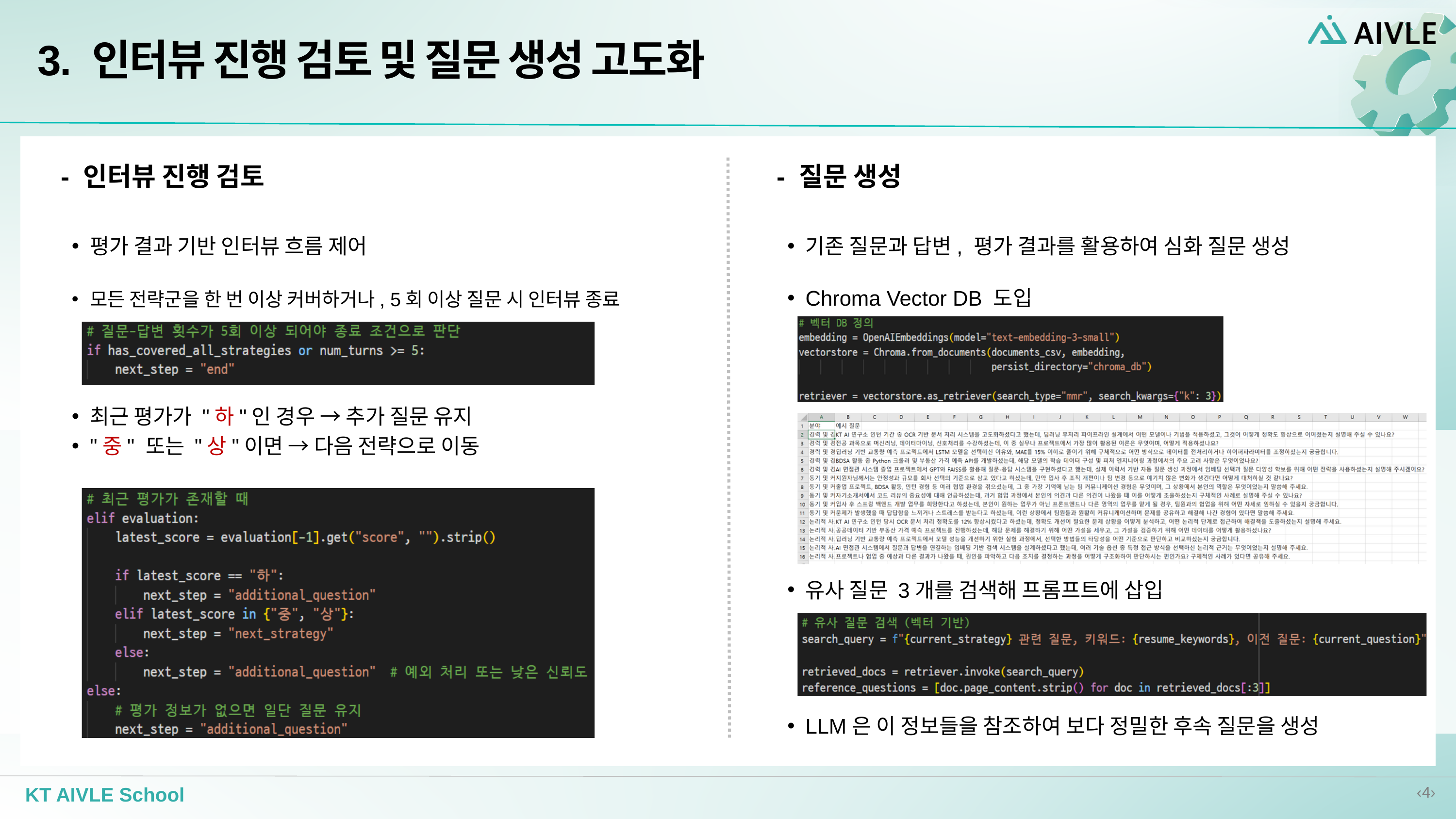

3. 인터뷰 진행 검토 및 질문 생성 고도화

 - 인터뷰 진행 검토

 - 질문 생성
평가 결과 기반 인터뷰 흐름 제어
기존 질문과 답변, 평가 결과를 활용하여 심화 질문 생성
모든 전략군을 한 번 이상 커버하거나, 5회 이상 질문 시 인터뷰 종료
Chroma Vector DB 도입

최근 평가가 "하"인 경우 → 추가 질문 유지
"중" 또는 "상"이면 → 다음 전략으로 이동

유사 질문 3개를 검색해 프롬프트에 삽입

LLM은 이 정보들을 참조하여 보다 정밀한 후속 질문을 생성

KT AIVLE School

‹4›